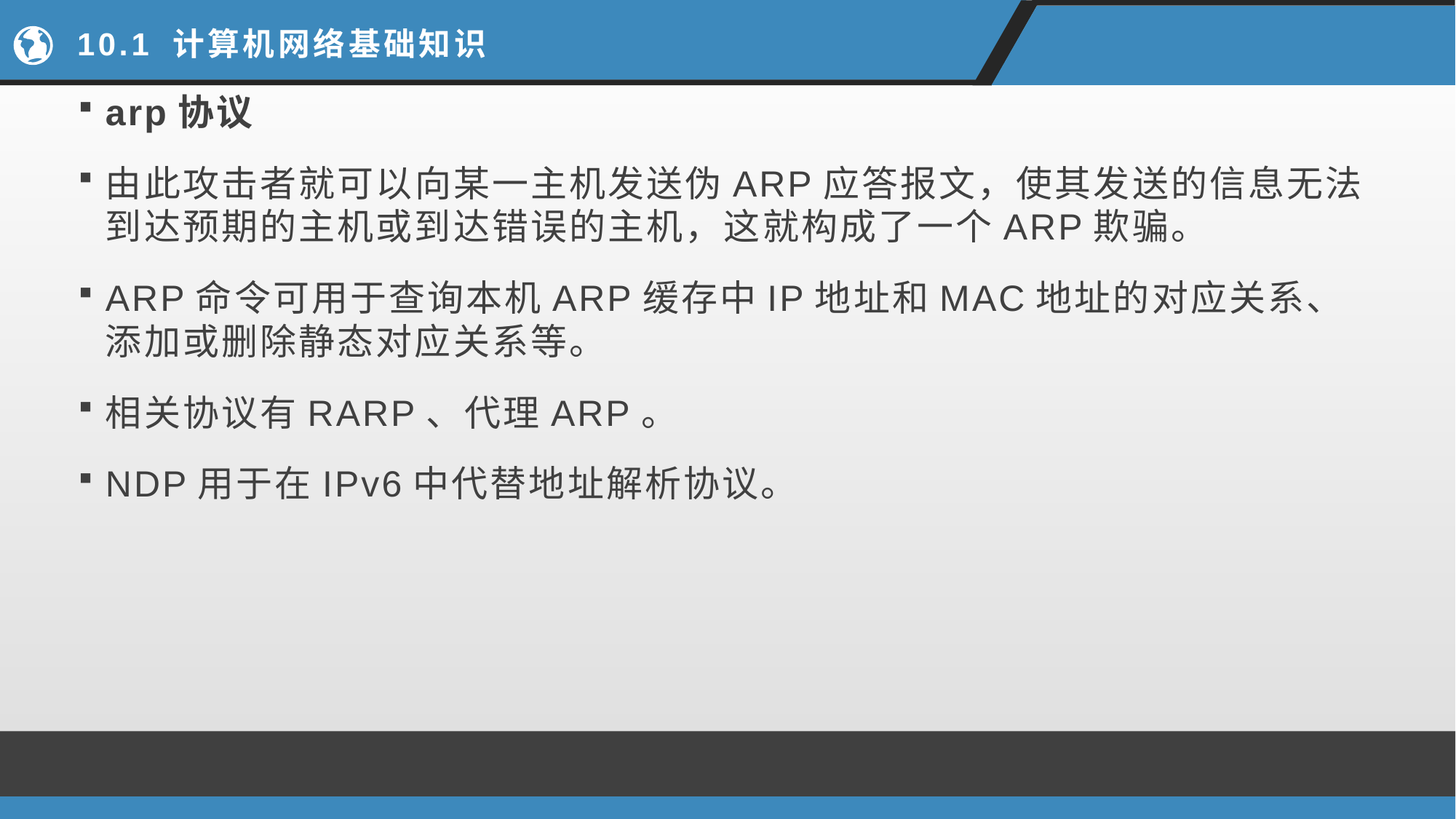

# 10.1 计算机网络基础知识

arp协议
由此攻击者就可以向某一主机发送伪ARP应答报文，使其发送的信息无法到达预期的主机或到达错误的主机，这就构成了一个ARP欺骗。
ARP命令可用于查询本机ARP缓存中IP地址和MAC地址的对应关系、添加或删除静态对应关系等。
相关协议有RARP、代理ARP。
NDP用于在IPv6中代替地址解析协议。